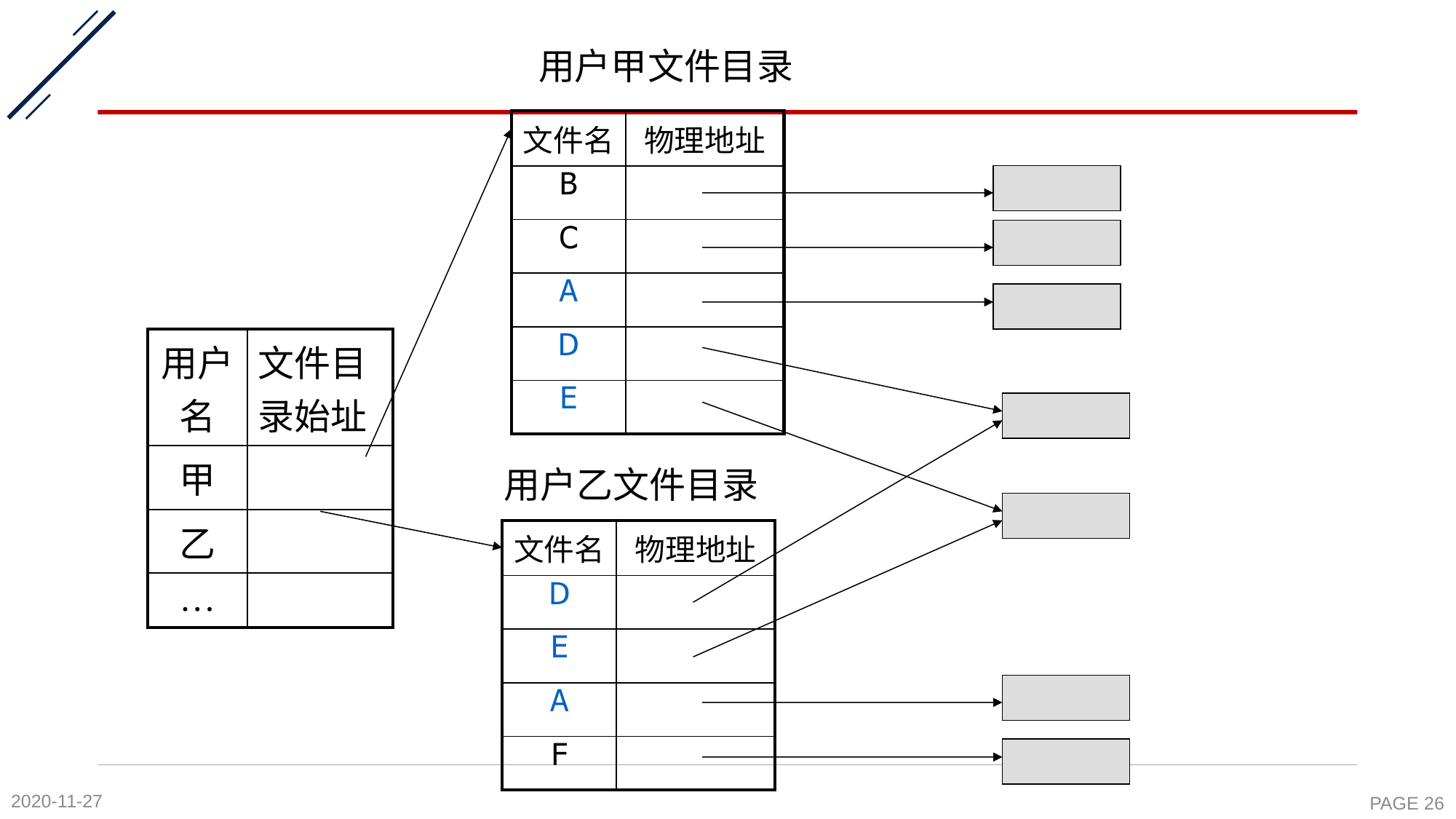

用户甲文件目录

| 文件名 | 物理地址 |
| --- | --- |
| B |  |
| C |  |
| A |  |
| D |  |
| E |  |

| 用户名 | 文件目录始址 |
| --- | --- |
| 甲 |  |
| 乙 |  |
| … |  |

用户乙文件目录

| 文件名 | 物理地址 |
| --- | --- |
| D |  |
| E |  |
| A |  |
| F |  |

2020-11-27
PAGE 26